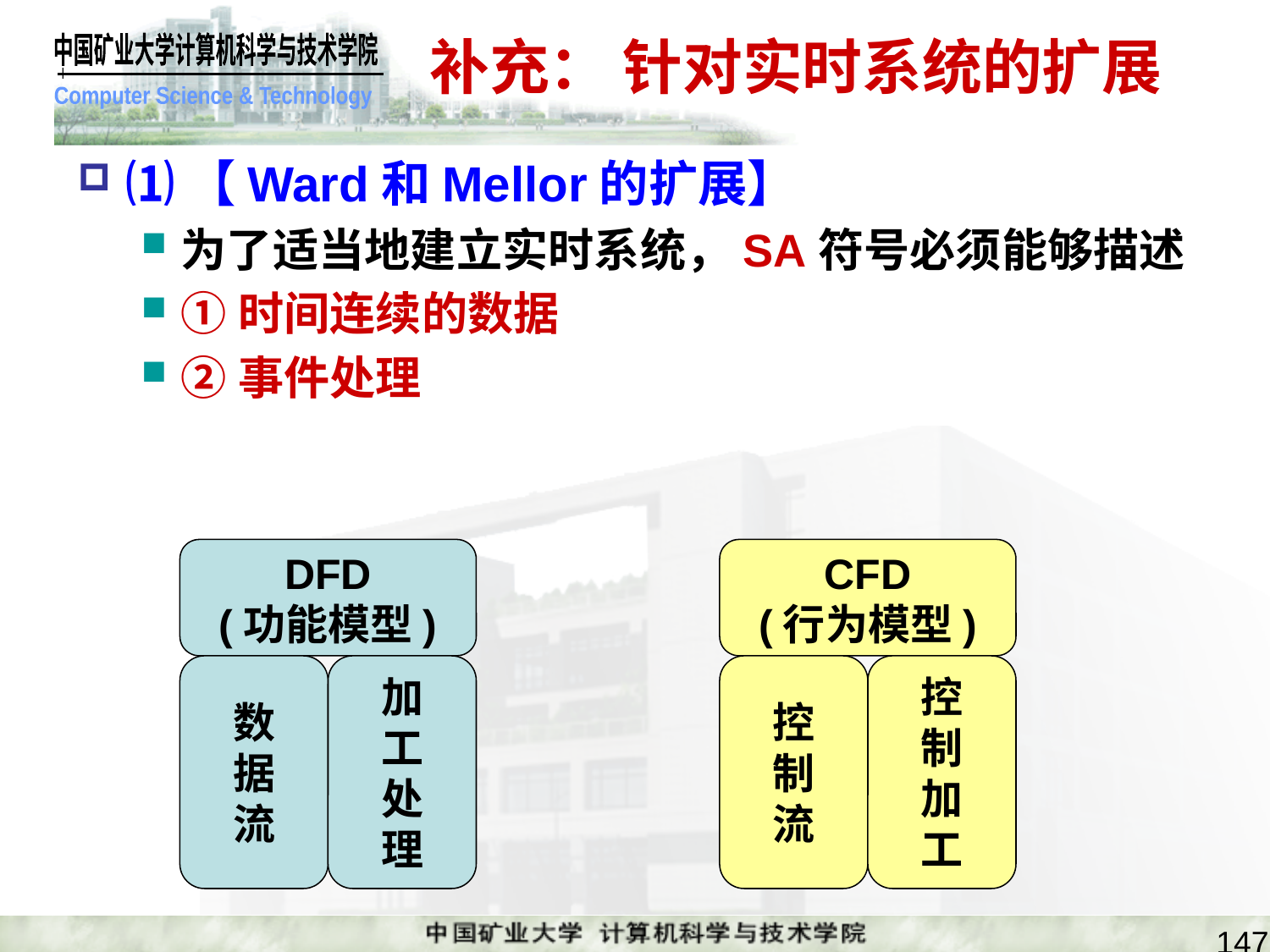

# 补充： 针对实时系统的扩展
⑴【Ward和Mellor的扩展】
为了适当地建立实时系统，SA符号必须能够描述
①时间连续的数据
②事件处理
DFD
(功能模型)
CFD
(行为模型)
数
据
流
加
工
处
理
控
制
流
控
制
加
工
147